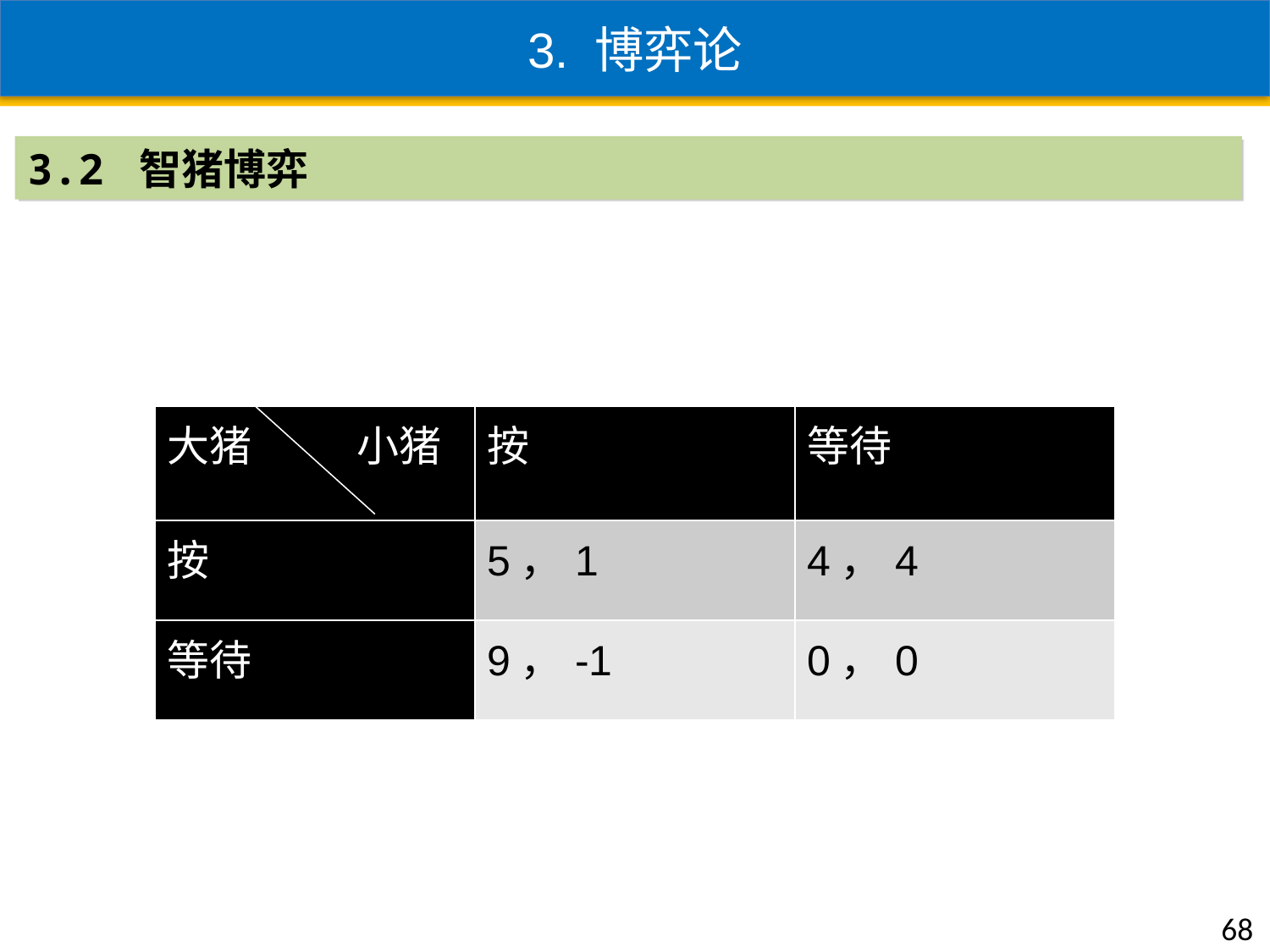

3. 博弈论
3.2 智猪博弈
| 大猪 小猪 | 按 | 等待 |
| --- | --- | --- |
| 按 | 5，1 | 4，4 |
| 等待 | 9，-1 | 0，0 |
68